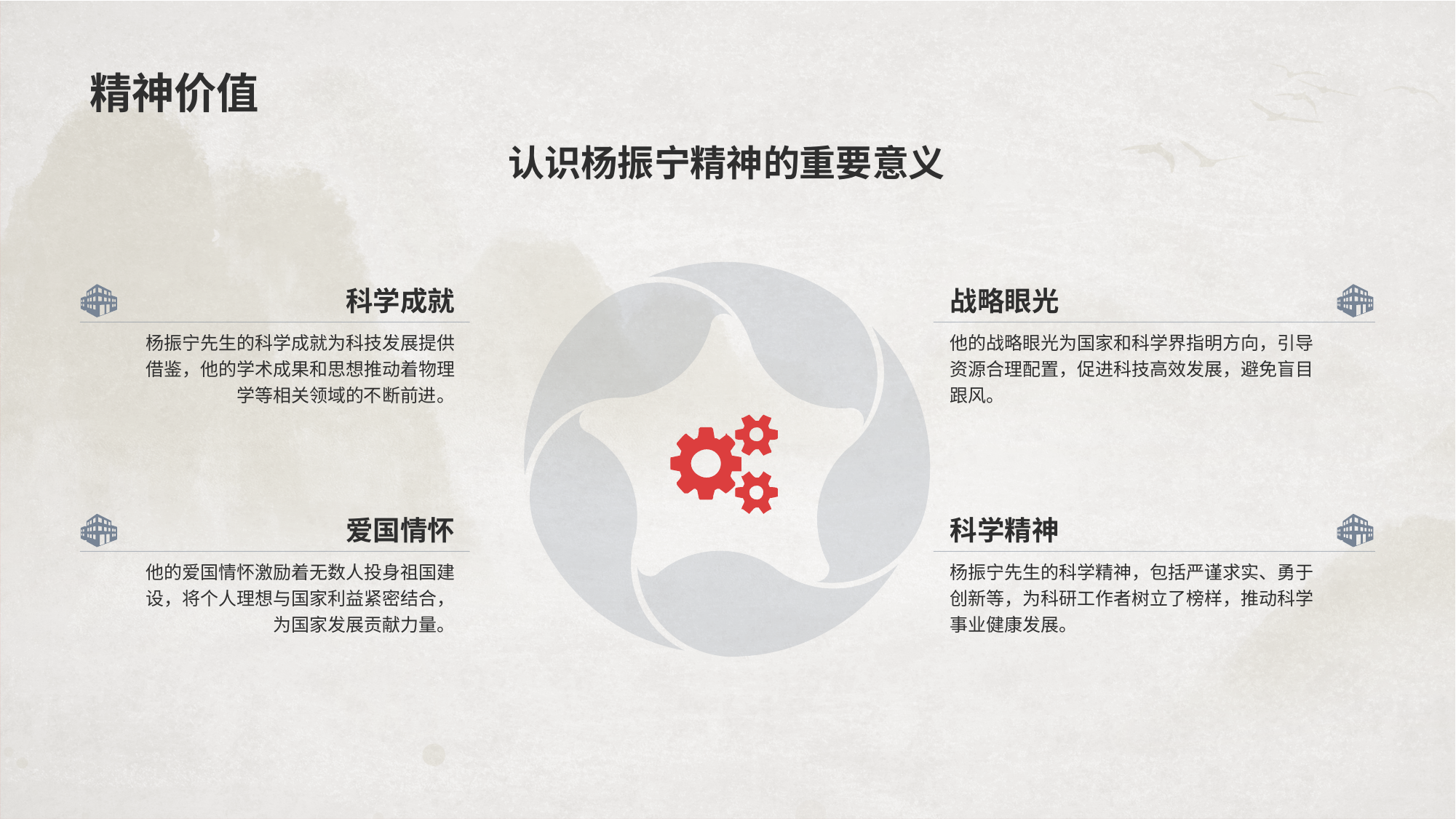

# 精神价值
认识杨振宁精神的重要意义
科学成就

杨振宁先生的科学成就为科技发展提供借鉴，他的学术成果和思想推动着物理学等相关领域的不断前进。

战略眼光

他的战略眼光为国家和科学界指明方向，引导资源合理配置，促进科技高效发展，避免盲目跟风。

爱国情怀

他的爱国情怀激励着无数人投身祖国建设，将个人理想与国家利益紧密结合，为国家发展贡献力量。
科学精神

杨振宁先生的科学精神，包括严谨求实、勇于创新等，为科研工作者树立了榜样，推动科学事业健康发展。